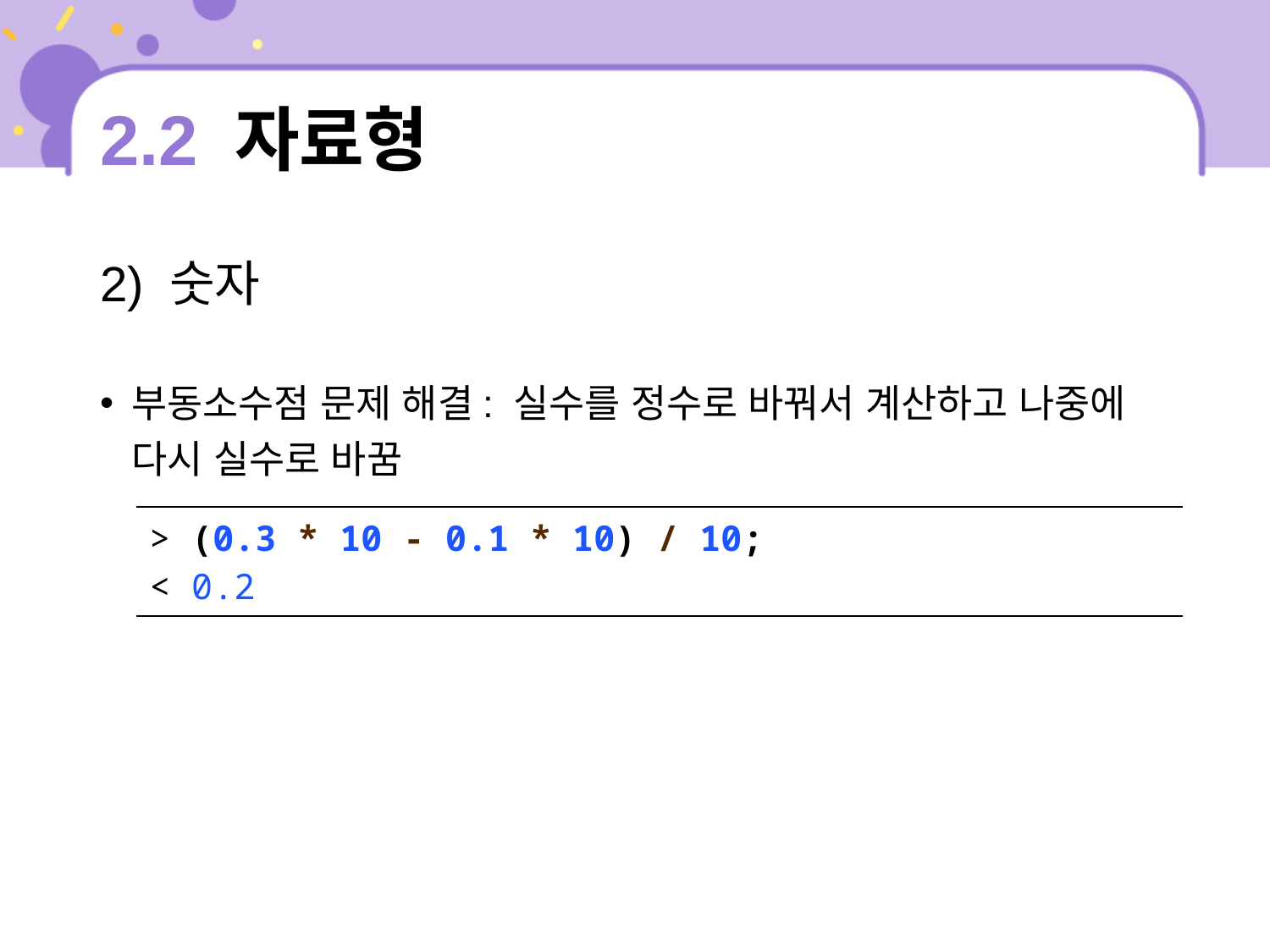

# 2.2 자료형
2) 숫자
부동소수점 문제 해결: 실수를 정수로 바꿔서 계산하고 나중에 다시 실수로 바꿈

| > (0.3 \* 10 - 0.1 \* 10) / 10; < 0.2 |
| --- |